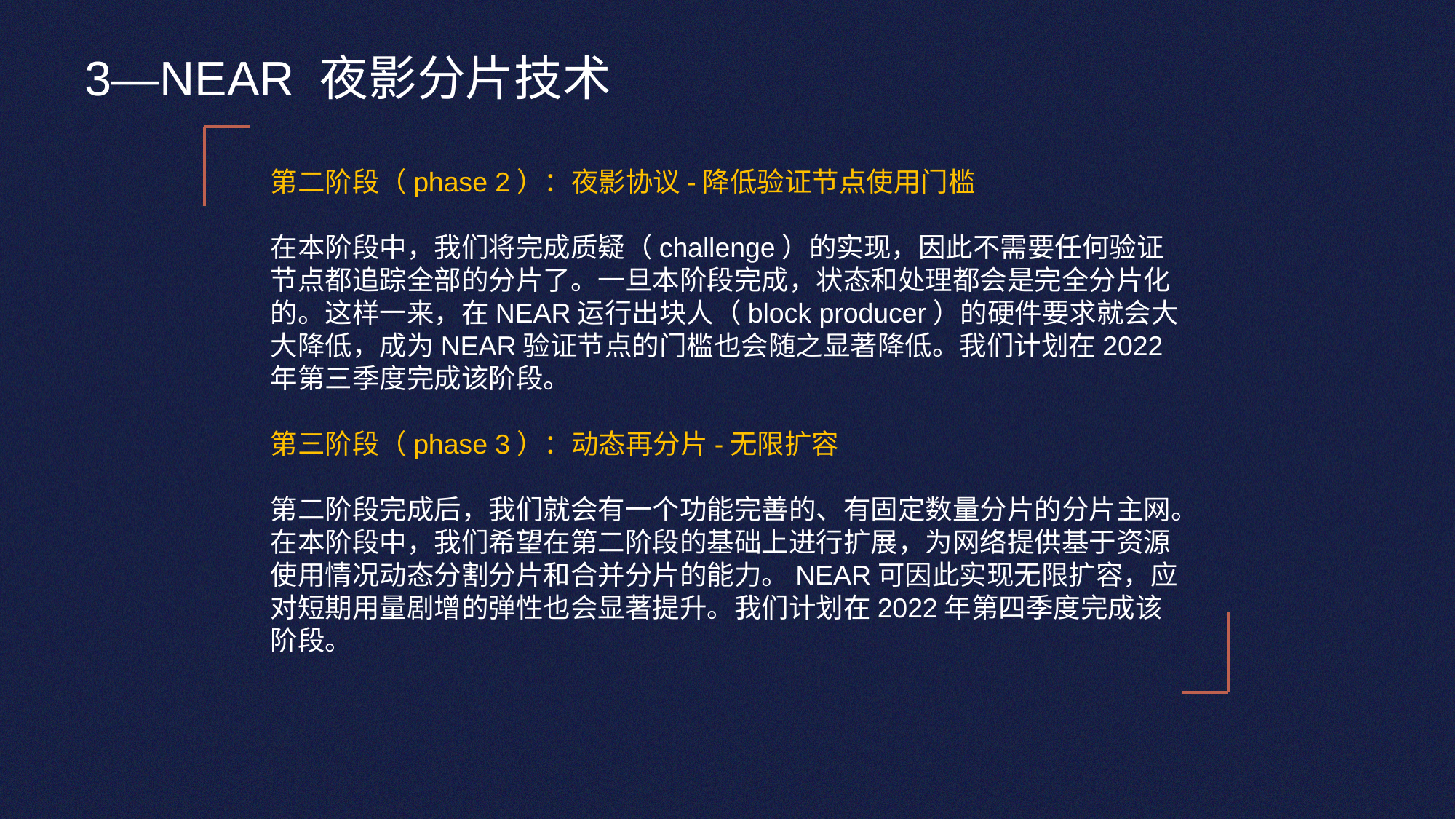

3—NEAR 夜影分片技术

第二阶段（phase 2）：夜影协议-降低验证节点使用门槛

在本阶段中，我们将完成质疑（challenge）的实现，因此不需要任何验证节点都追踪全部的分片了。一旦本阶段完成，状态和处理都会是完全分片化的。这样一来，在NEAR运行出块人（block producer）的硬件要求就会大大降低，成为NEAR验证节点的门槛也会随之显著降低。我们计划在2022年第三季度完成该阶段。

第三阶段（phase 3）：动态再分片-无限扩容

第二阶段完成后，我们就会有一个功能完善的、有固定数量分片的分片主网。在本阶段中，我们希望在第二阶段的基础上进行扩展，为网络提供基于资源使用情况动态分割分片和合并分片的能力。NEAR可因此实现无限扩容，应对短期用量剧增的弹性也会显著提升。我们计划在2022年第四季度完成该阶段。